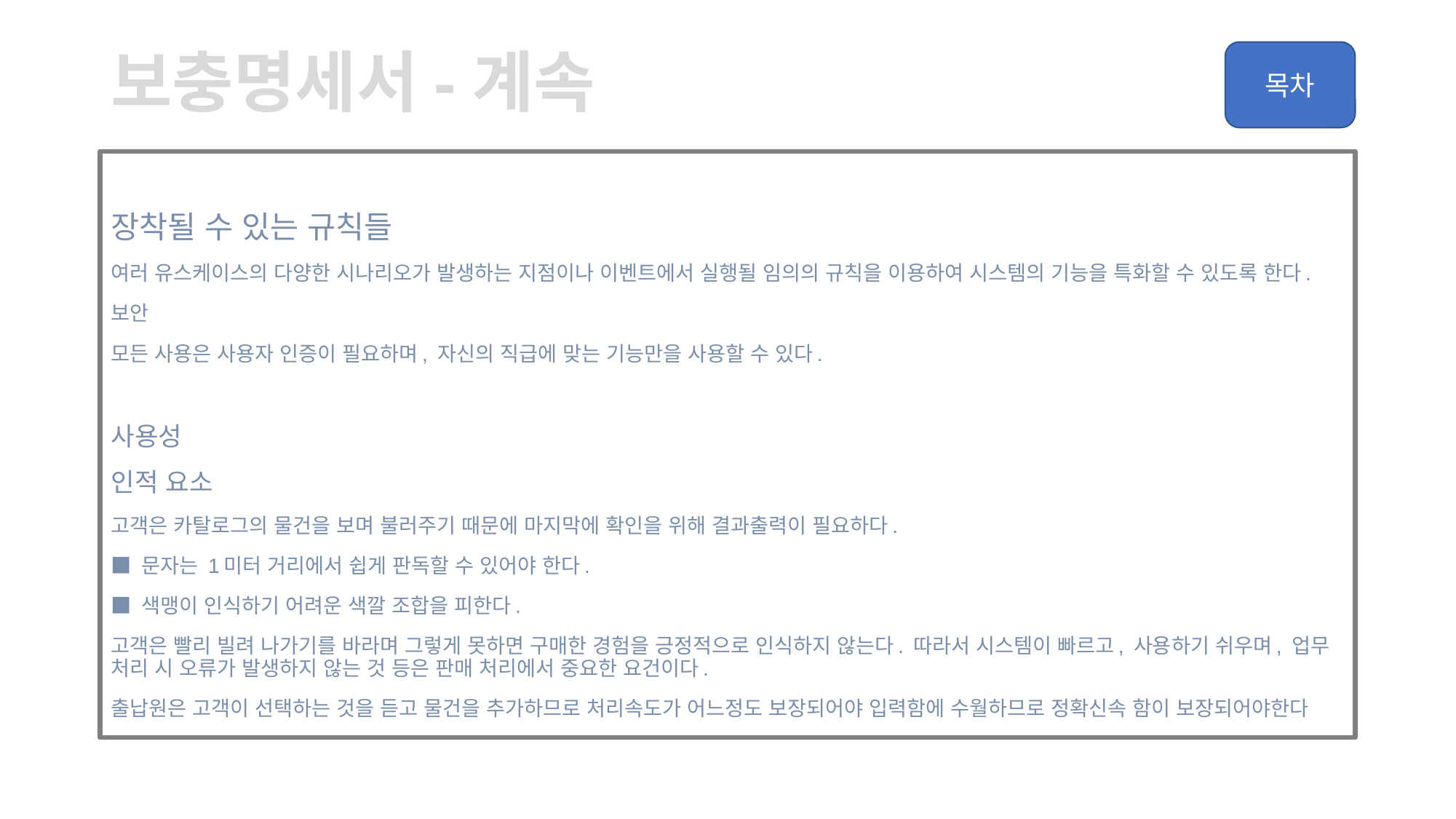

# 보충명세서-계속

장착될 수 있는 규칙들
여러 유스케이스의 다양한 시나리오가 발생하는 지점이나 이벤트에서 실행될 임의의 규칙을 이용하여 시스템의 기능을 특화할 수 있도록 한다.
보안
모든 사용은 사용자 인증이 필요하며, 자신의 직급에 맞는 기능만을 사용할 수 있다.

사용성
인적 요소
고객은 카탈로그의 물건을 보며 불러주기 때문에 마지막에 확인을 위해 결과출력이 필요하다.
■ 문자는 1미터 거리에서 쉽게 판독할 수 있어야 한다.
■ 색맹이 인식하기 어려운 색깔 조합을 피한다.
고객은 빨리 빌려 나가기를 바라며 그렇게 못하면 구매한 경험을 긍정적으로 인식하지 않는다. 따라서 시스템이 빠르고, 사용하기 쉬우며, 업무 처리 시 오류가 발생하지 않는 것 등은 판매 처리에서 중요한 요건이다.
출납원은 고객이 선택하는 것을 듣고 물건을 추가하므로 처리속도가 어느정도 보장되어야 입력함에 수월하므로 정확신속 함이 보장되어야한다